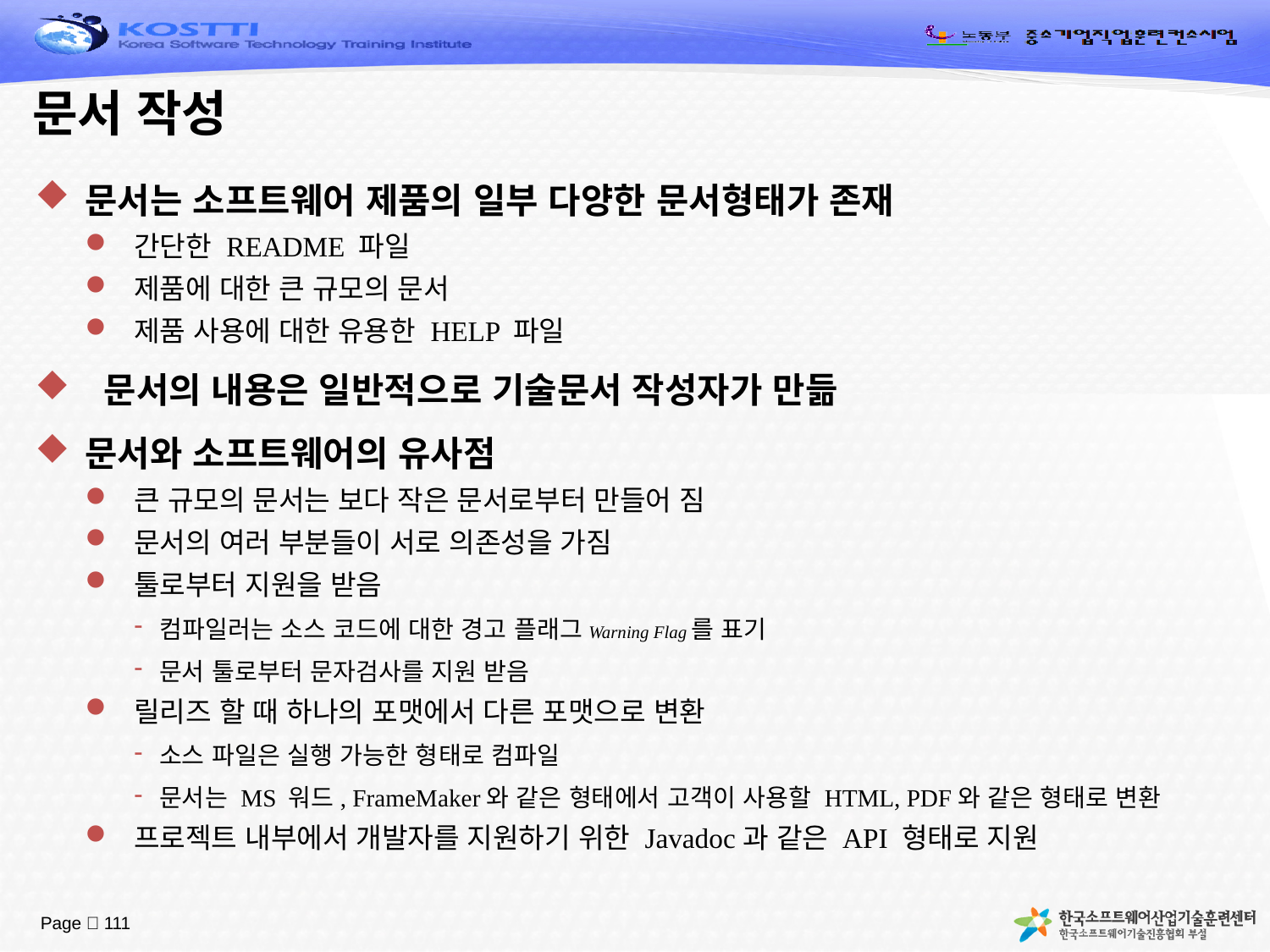

# 문서 작성
문서는 소프트웨어 제품의 일부 다양한 문서형태가 존재
간단한 README 파일
제품에 대한 큰 규모의 문서
제품 사용에 대한 유용한 HELP 파일
 문서의 내용은 일반적으로 기술문서 작성자가 만듦
문서와 소프트웨어의 유사점
큰 규모의 문서는 보다 작은 문서로부터 만들어 짐
문서의 여러 부분들이 서로 의존성을 가짐
툴로부터 지원을 받음
컴파일러는 소스 코드에 대한 경고 플래그Warning Flag를 표기
문서 툴로부터 문자검사를 지원 받음
릴리즈 할 때 하나의 포맷에서 다른 포맷으로 변환
소스 파일은 실행 가능한 형태로 컴파일
문서는 MS 워드, FrameMaker와 같은 형태에서 고객이 사용할 HTML, PDF와 같은 형태로 변환
프로젝트 내부에서 개발자를 지원하기 위한 Javadoc과 같은 API 형태로 지원